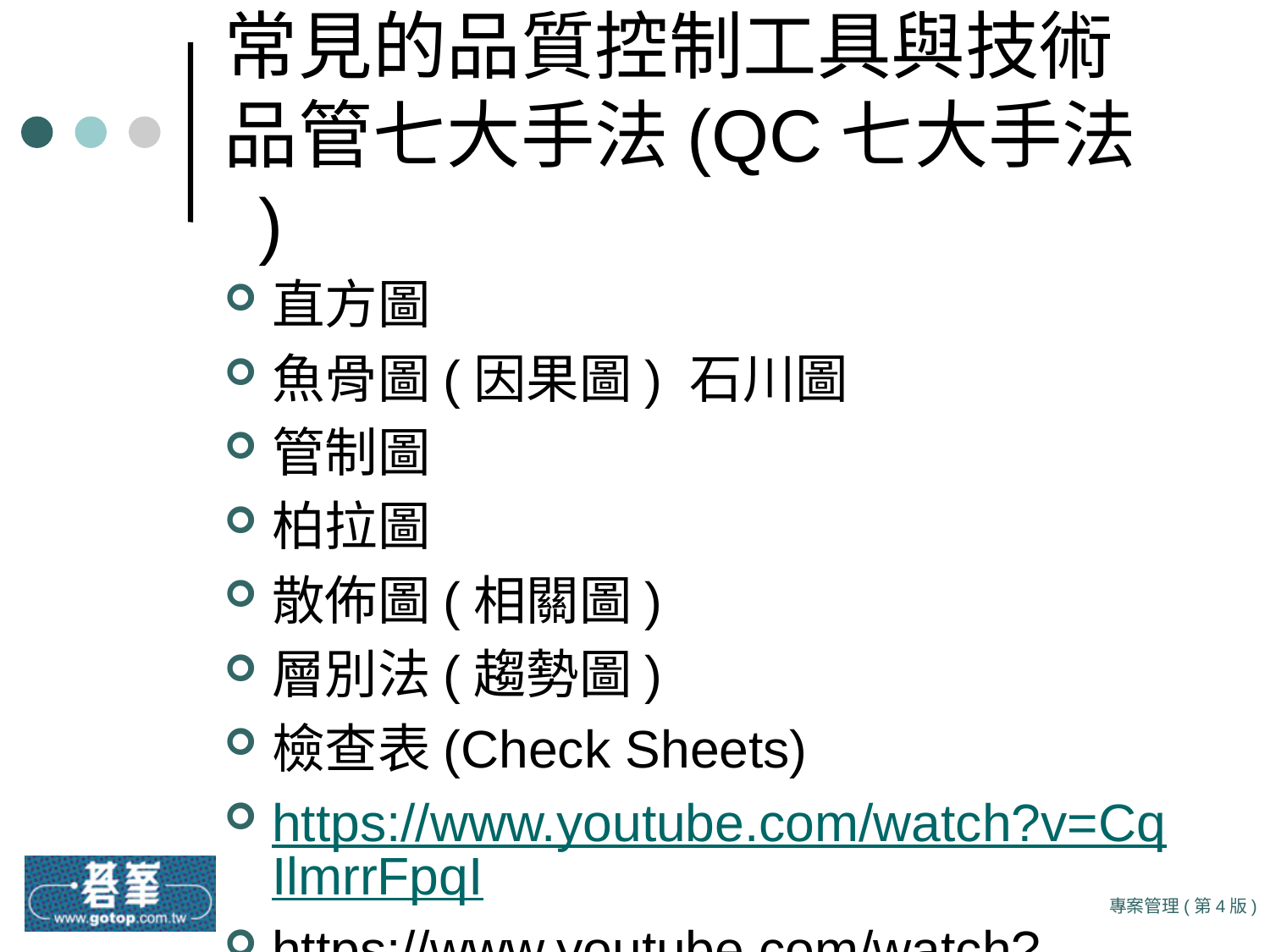

# 常見的品質控制工具與技術 品管七大手法(QC七大手法 )
直方圖
魚骨圖(因果圖) 石川圖
管制圖
柏拉圖
散佈圖(相關圖)
層別法(趨勢圖)
檢查表(Check Sheets)
https://www.youtube.com/watch?v=CqIlmrrFpqI
https://www.youtube.com/watch?v=a7prBVe-bwI
專案管理(第4版)